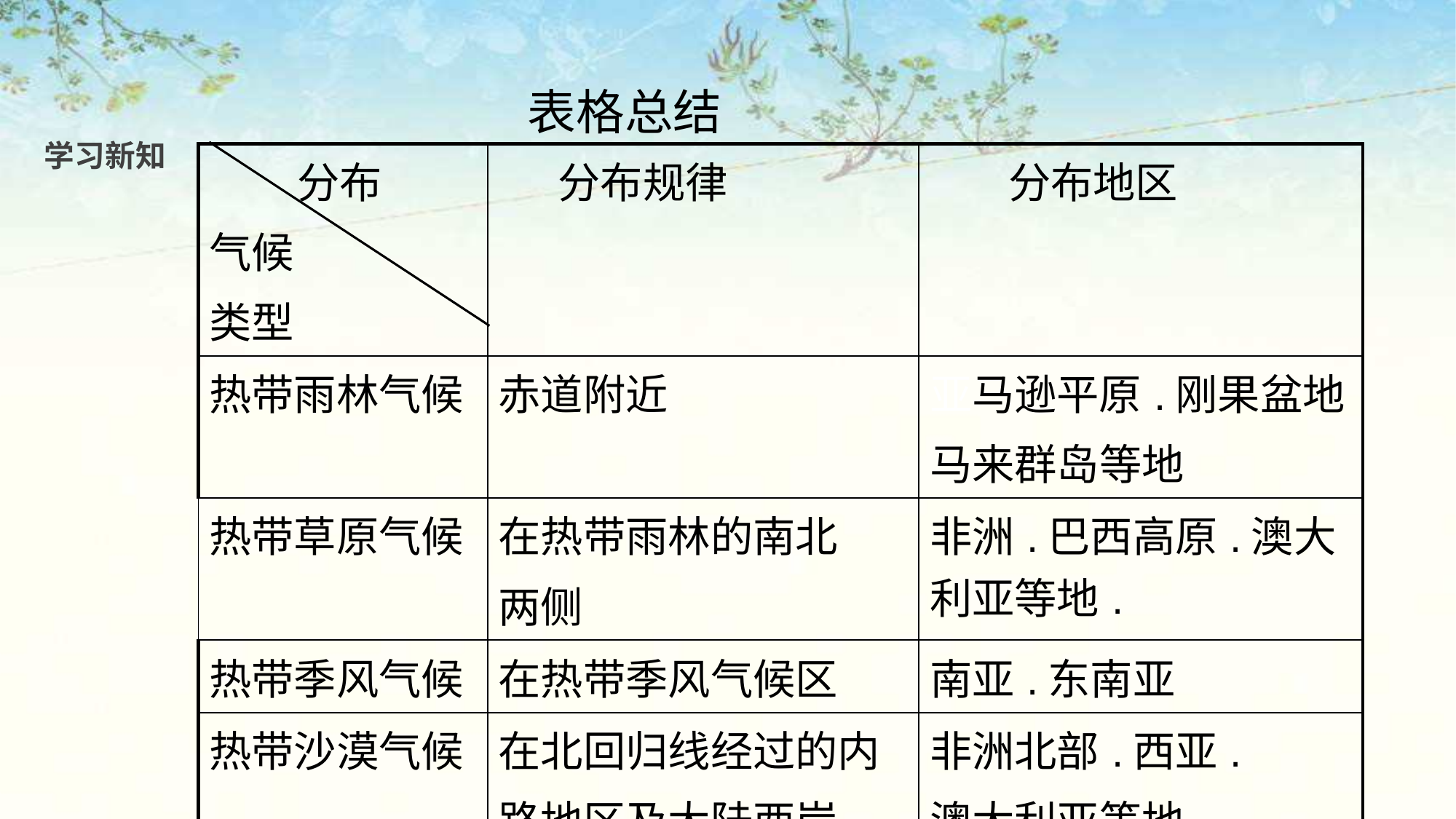

表格总结
学习新知

| 分布 气候 类型 | 分布规律 | 分布地区 |
| --- | --- | --- |
| 热带雨林气候 | 赤道附近 | 亚马逊平原.刚果盆地 马来群岛等地 |
| 热带草原气候 | 在热带雨林的南北 两侧 | 非洲.巴西高原.澳大利亚等地. |
| 热带季风气候 | 在热带季风气候区 | 南亚.东南亚 |
| 热带沙漠气候 | 在北回归线经过的内 路地区及大陆西岸 | 非洲北部.西亚. 澳大利亚等地. |